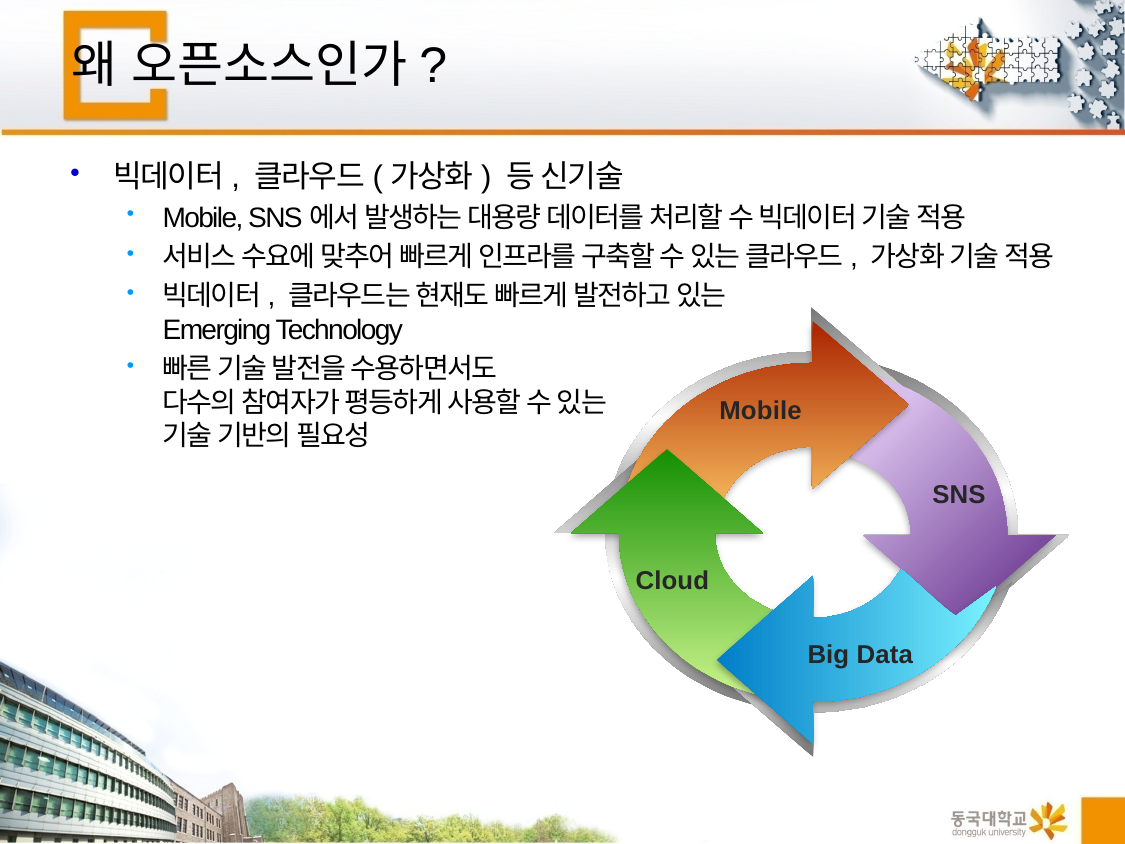

# 왜 오픈소스인가?
빅데이터, 클라우드(가상화) 등 신기술
Mobile, SNS에서 발생하는 대용량 데이터를 처리할 수 빅데이터 기술 적용
서비스 수요에 맞추어 빠르게 인프라를 구축할 수 있는 클라우드, 가상화 기술 적용
빅데이터, 클라우드는 현재도 빠르게 발전하고 있는
Emerging Technology
빠른 기술 발전을 수용하면서도
다수의 참여자가 평등하게 사용할 수 있는
기술 기반의 필요성

Mobile
SNS
Cloud
Big Data